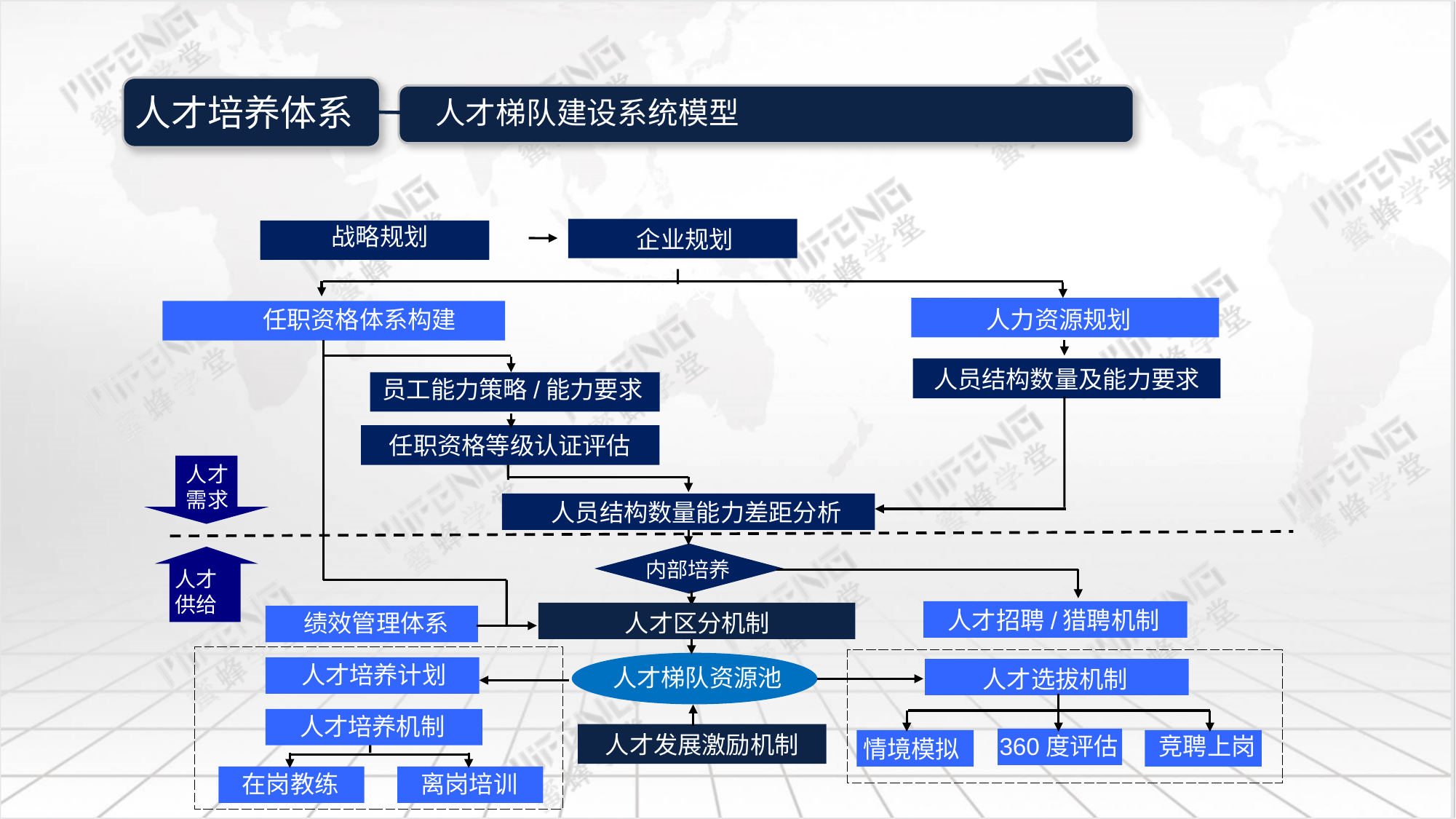

战略规划

企业规划

人才梯队建设

任职资格体系构建
人力资源规划

人员结构数量及能力要求
员工能力策略/能力要求

任职资格等级认证评估

人才需求

人员结构数量能力差距分析

内部培养
人才供给

人才招聘/猎聘机制

绩效管理体系
人才区分机制

人才培养计划

人才梯队资源池
人才选拔机制

人才培养机制

人才发展激励机制
360度评估
竞聘上岗
情境模拟

在岗教练
离岗培训